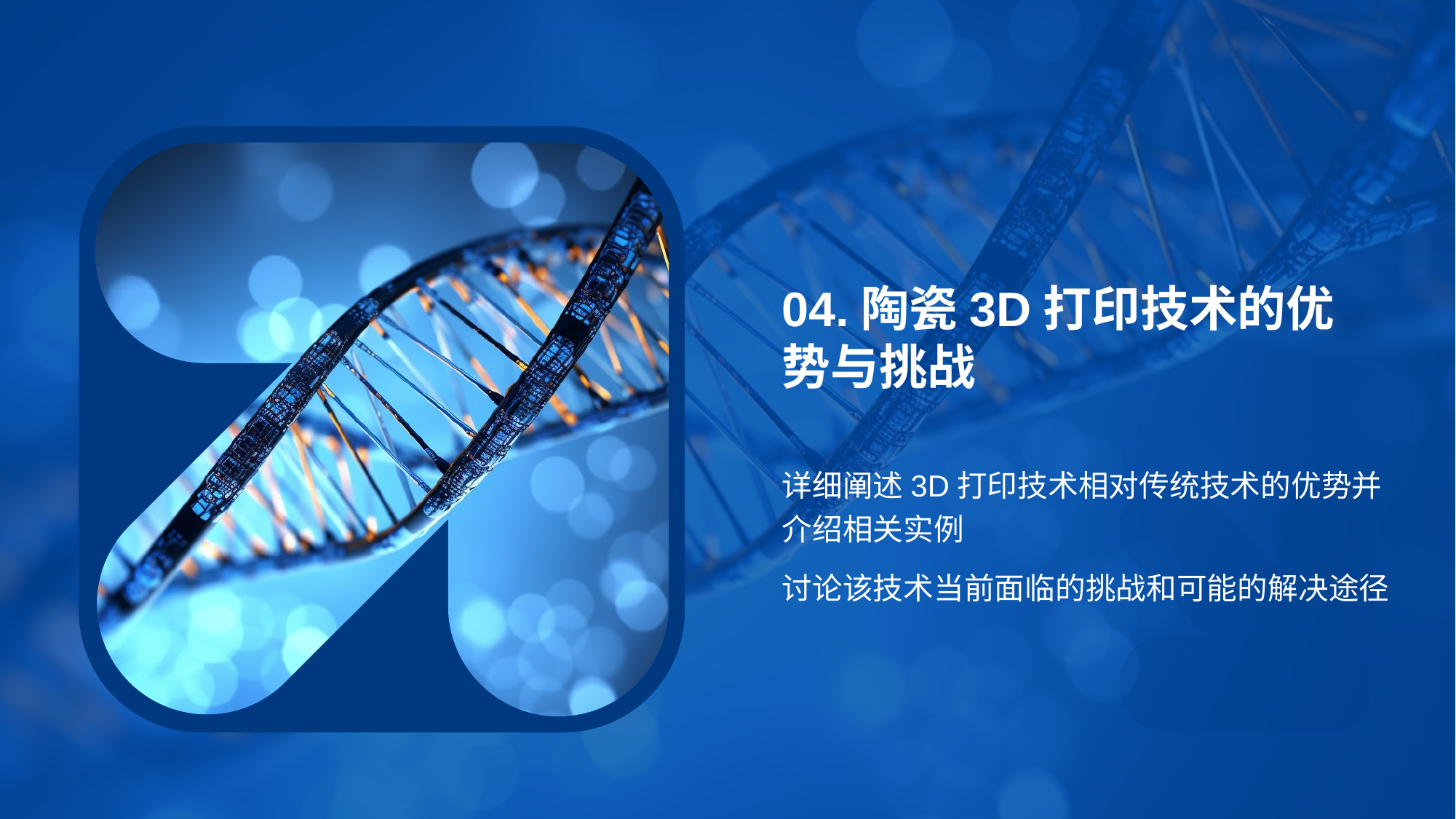

# 04.陶瓷3D打印技术的优势与挑战
详细阐述3D打印技术相对传统技术的优势并介绍相关实例
讨论该技术当前面临的挑战和可能的解决途径